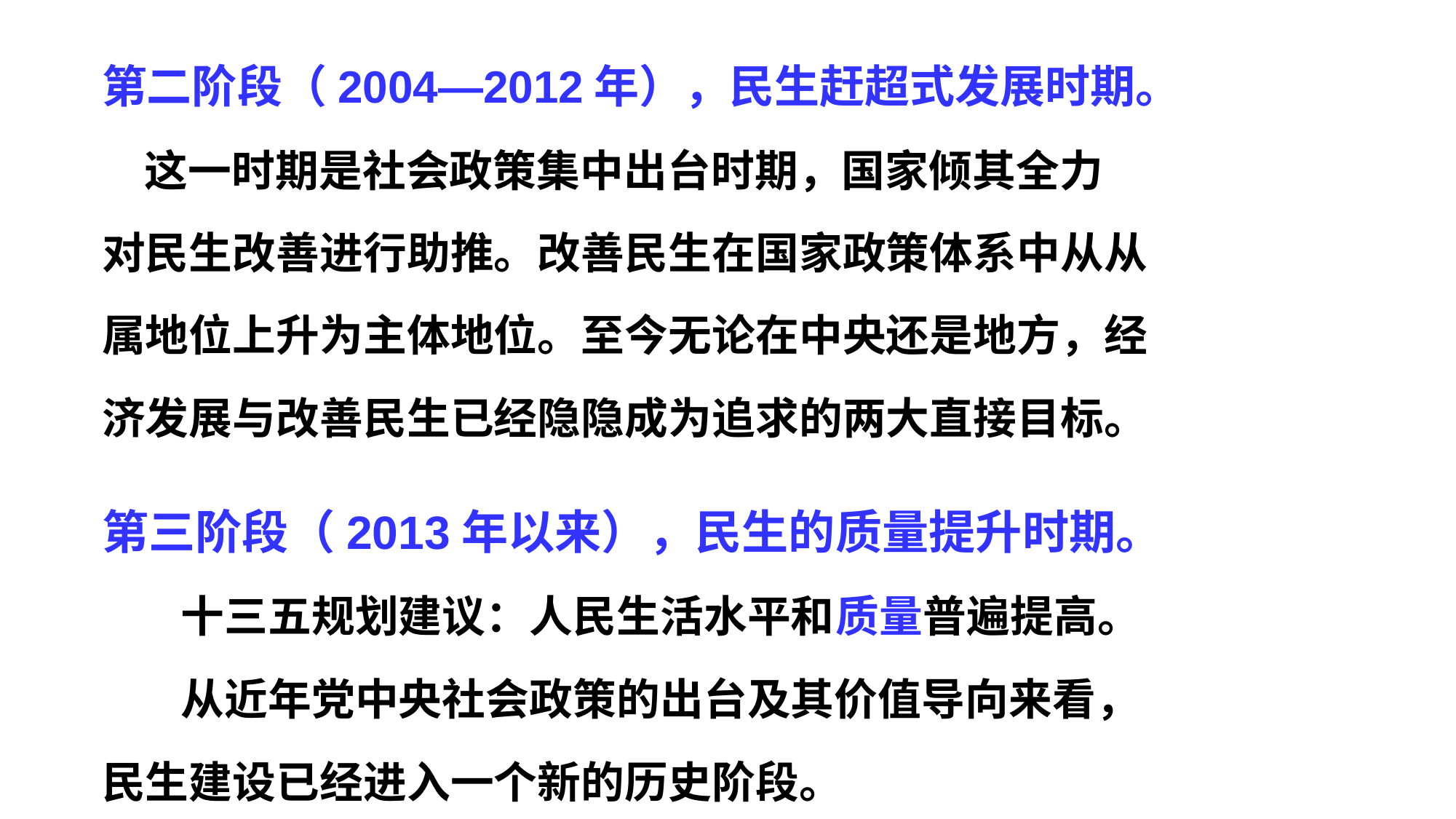

第二阶段（2004—2012年），民生赶超式发展时期。
     这一时期是社会政策集中出台时期，国家倾其全力
对民生改善进行助推。改善民生在国家政策体系中从从
属地位上升为主体地位。至今无论在中央还是地方，经
济发展与改善民生已经隐隐成为追求的两大直接目标。

第三阶段（2013年以来），民生的质量提升时期。
       十三五规划建议：人民生活水平和质量普遍提高。
       从近年党中央社会政策的出台及其价值导向来看，
民生建设已经进入一个新的历史阶段。